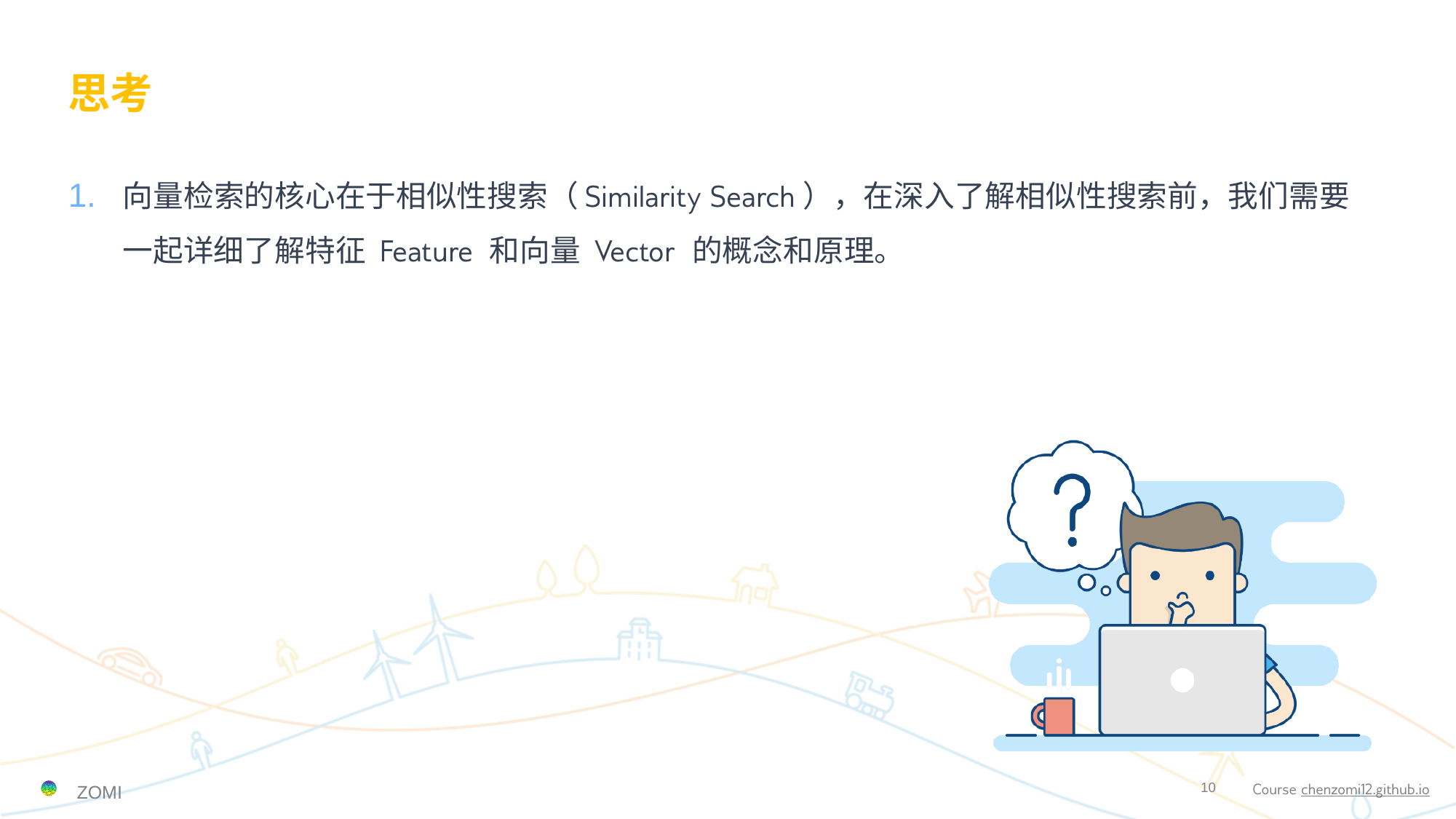

# 思考
向量检索的核心在于相似性搜索（Similarity Search），在深入了解相似性搜索前，我们需要一起详细了解特征 Feature 和向量 Vector 的概念和原理。